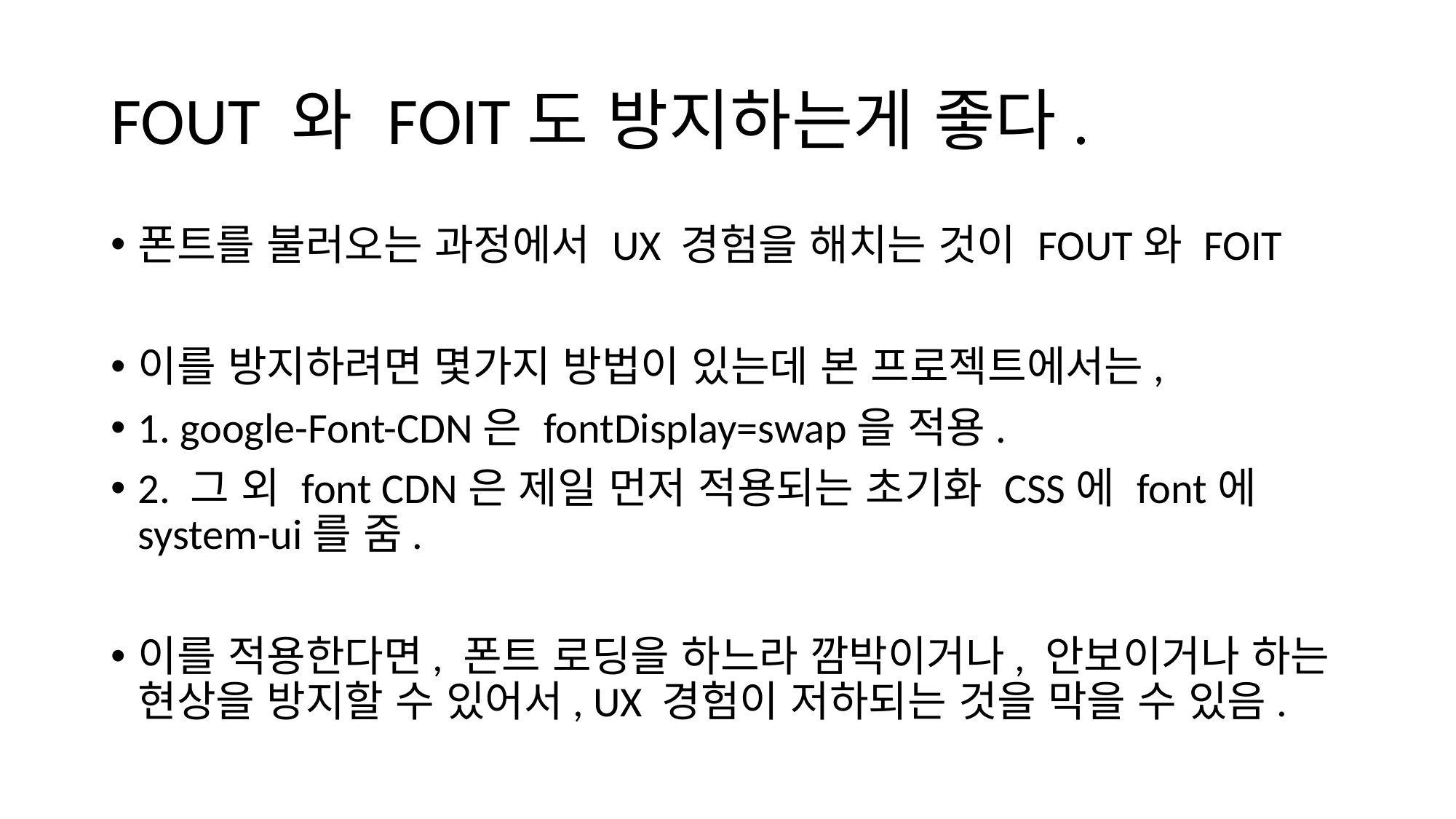

# FOUT 와 FOIT도 방지하는게 좋다.
폰트를 불러오는 과정에서 UX 경험을 해치는 것이 FOUT와 FOIT

이를 방지하려면 몇가지 방법이 있는데 본 프로젝트에서는,
1. google-Font-CDN은 fontDisplay=swap을 적용.
2. 그 외 font CDN은 제일 먼저 적용되는 초기화 CSS에 font에 system-ui를 줌.

이를 적용한다면, 폰트 로딩을 하느라 깜박이거나, 안보이거나 하는 현상을 방지할 수 있어서, UX 경험이 저하되는 것을 막을 수 있음.